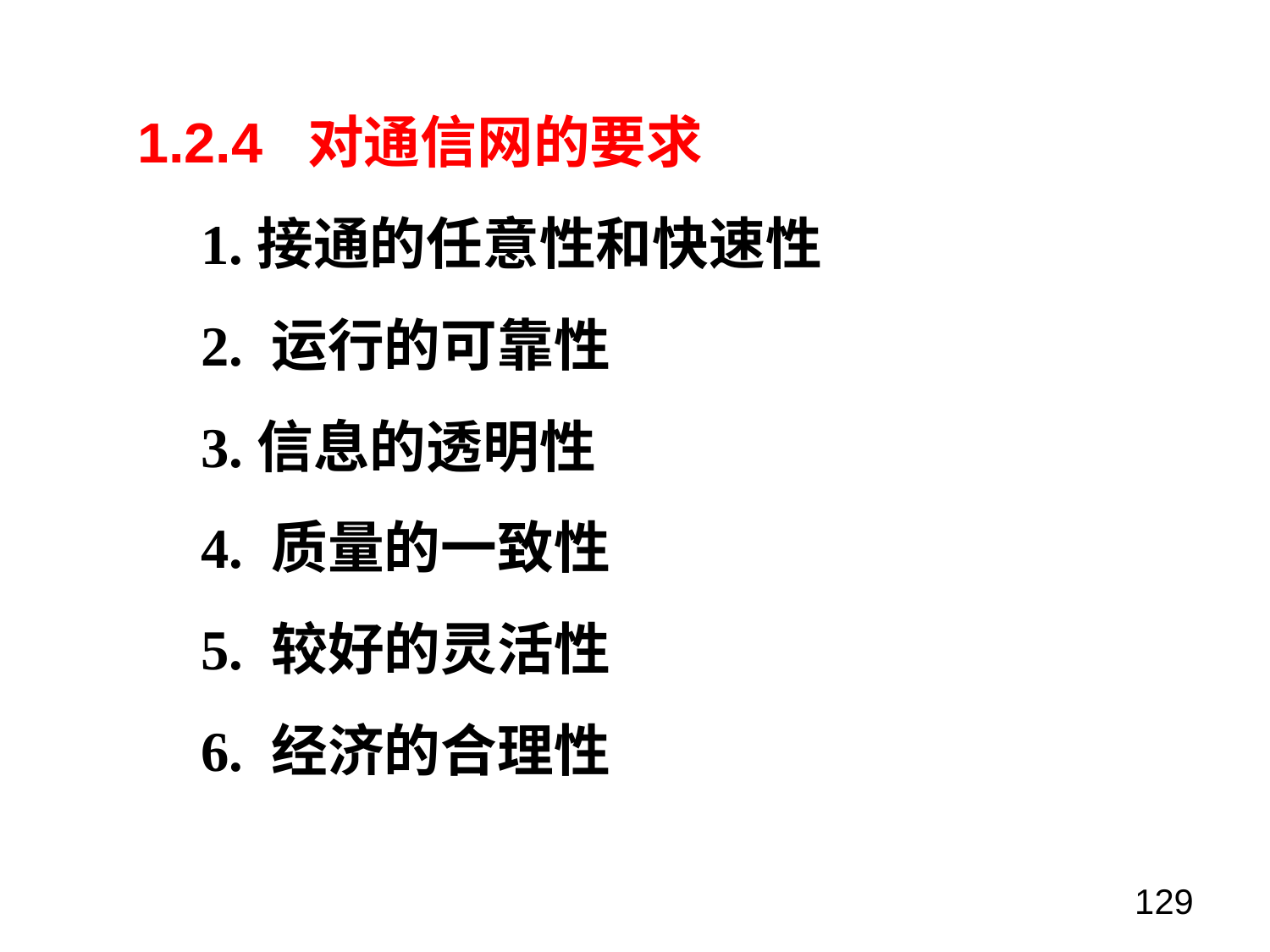

1.2.4  对通信网的要求
1.接通的任意性和快速性
2. 运行的可靠性
3.信息的透明性
4. 质量的一致性
5. 较好的灵活性
6. 经济的合理性
129